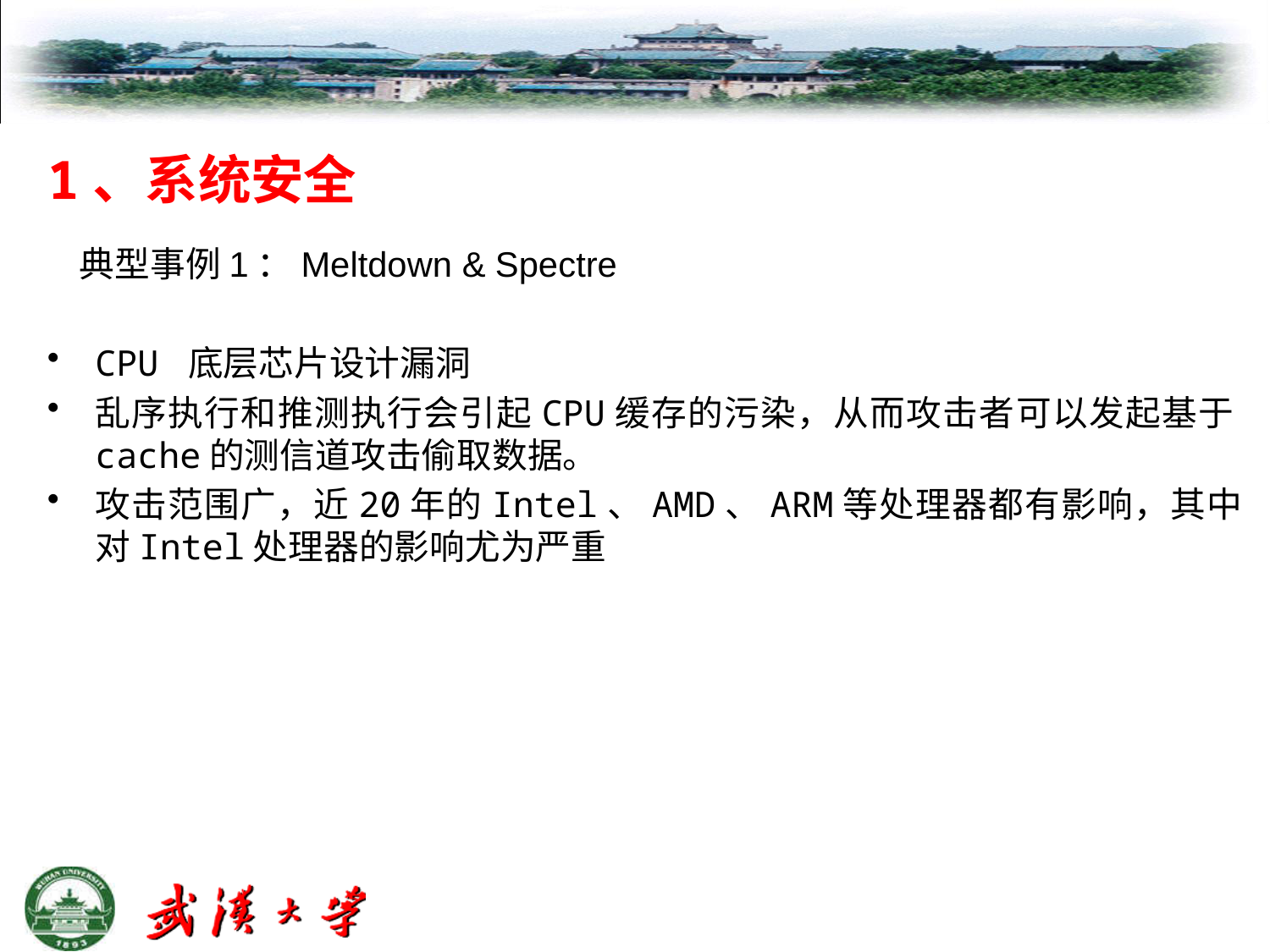

# 1、系统安全
   典型事例1：Meltdown & Spectre

CPU 底层芯片设计漏洞
乱序执行和推测执行会引起CPU缓存的污染，从而攻击者可以发起基于cache的测信道攻击偷取数据。
攻击范围广，近20年的Intel、AMD、ARM等处理器都有影响，其中对Intel处理器的影响尤为严重